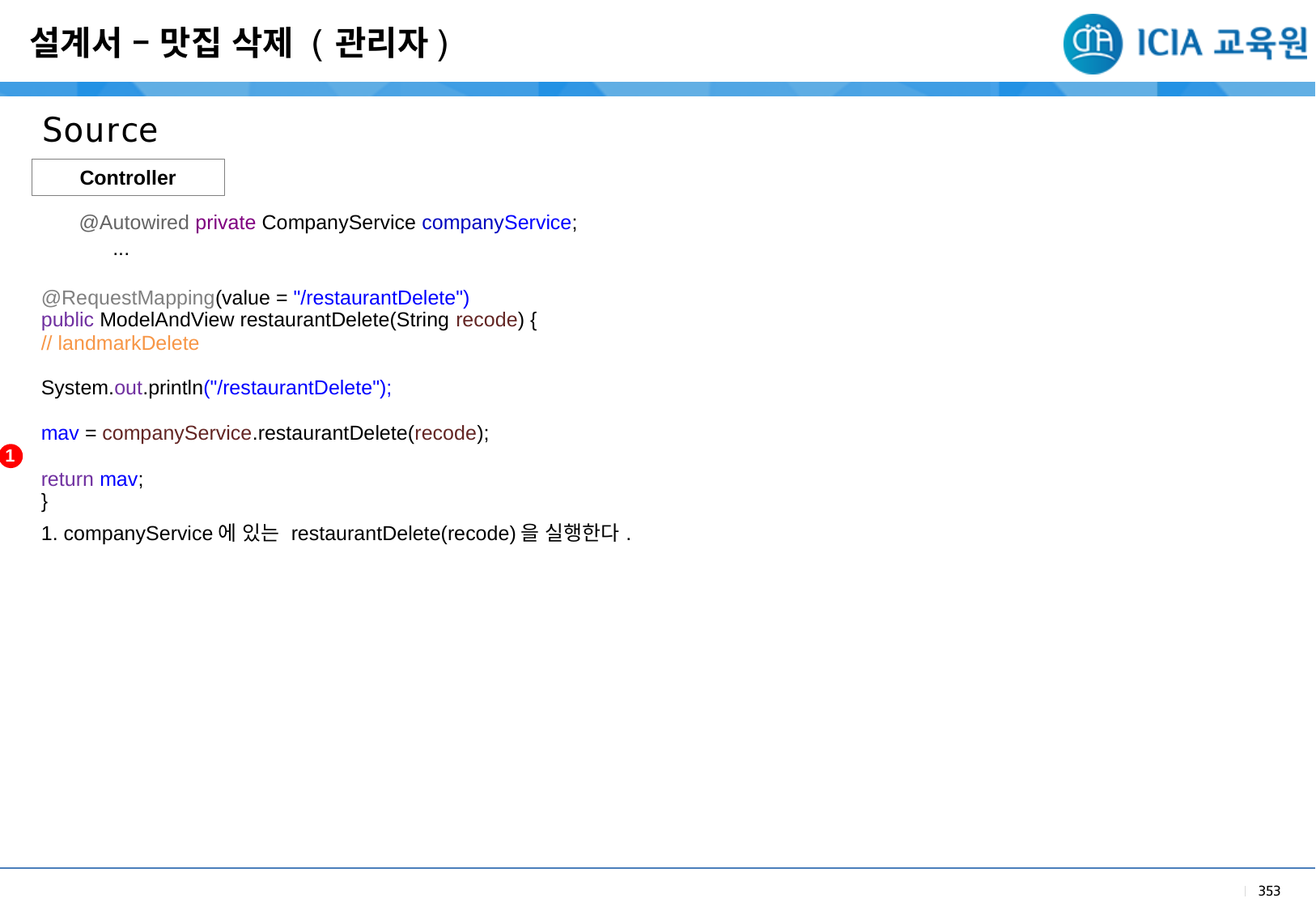

설계서 – 맛집 삭제 (관리자)
Source
Controller
| @Autowired private CompanyService companyService; ... @RequestMapping(value = "/restaurantDelete") public ModelAndView restaurantDelete(String recode) { // landmarkDelete System.out.println("/restaurantDelete"); mav = companyService.restaurantDelete(recode); return mav; } |
| --- |
| 1. companyService에 있는 restaurantDelete(recode)을 실행한다. |
1